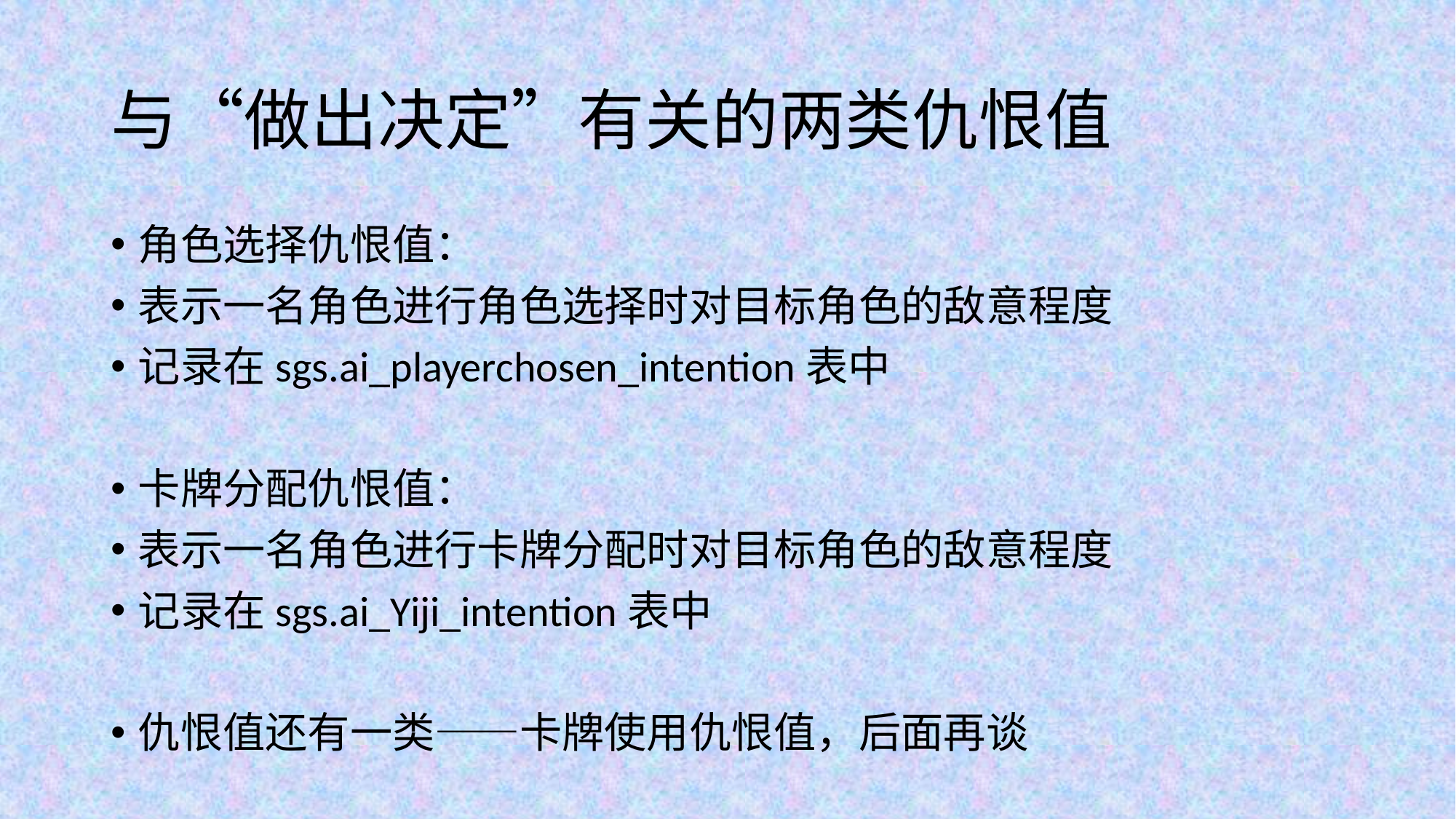

# 与“做出决定”有关的两类仇恨值
角色选择仇恨值：
表示一名角色进行角色选择时对目标角色的敌意程度
记录在sgs.ai_playerchosen_intention表中

卡牌分配仇恨值：
表示一名角色进行卡牌分配时对目标角色的敌意程度
记录在sgs.ai_Yiji_intention表中

仇恨值还有一类——卡牌使用仇恨值，后面再谈